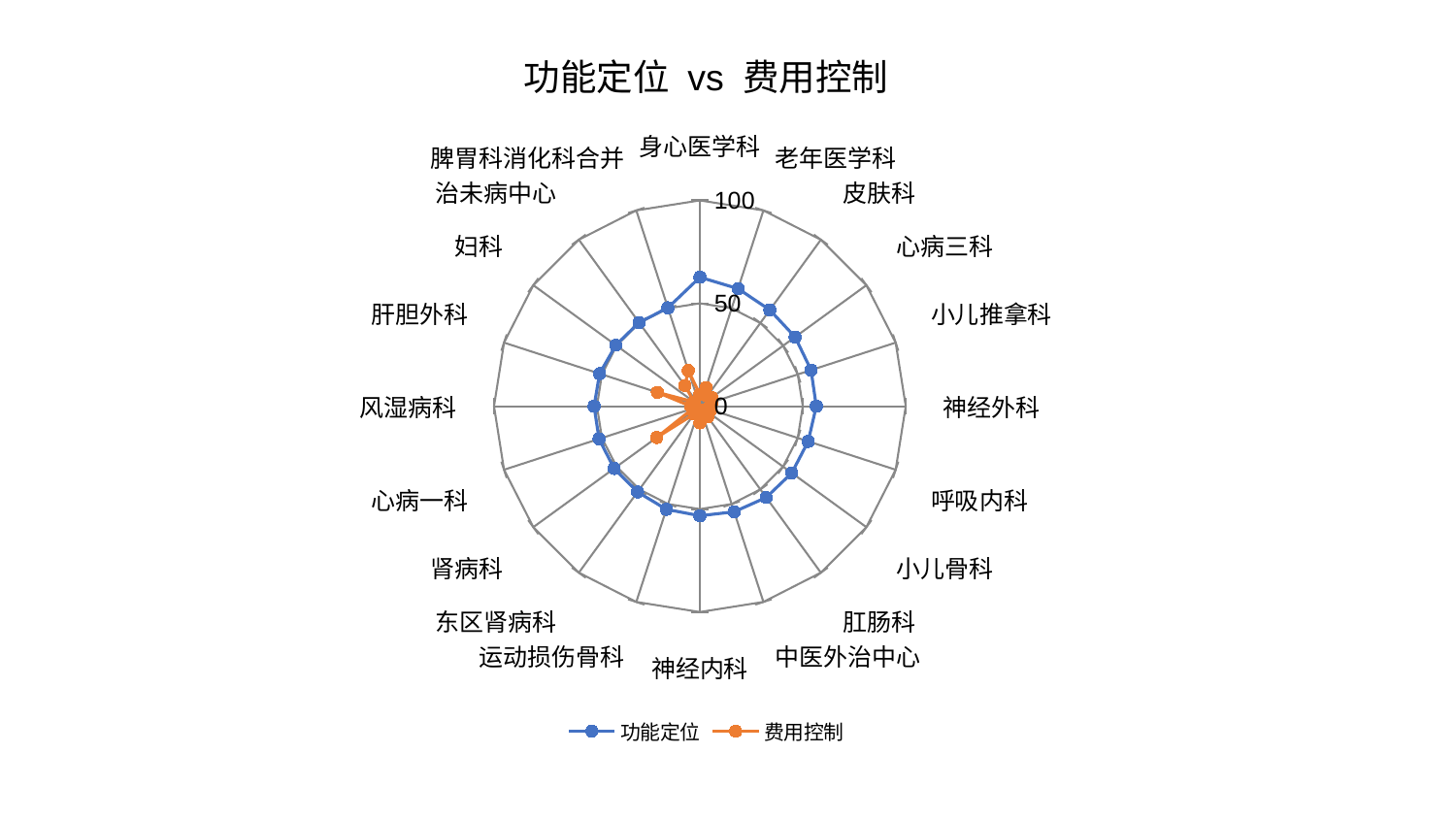

### Chart: 功能定位 vs 费用控制

| Category | 功能定位 | 费用控制 |
|---|---|---|
| 身心医学科 | 62.651969930880355 | 5.666449739232434 |
| 老年医学科 | 60.05907478876938 | 9.559228059961196 |
| 皮肤科 | 57.80427016089645 | 6.119602172613776 |
| 心病三科 | 57.19417112395356 | 7.124045329091923 |
| 小儿推拿科 | 56.812692372091 | 6.310826415182936 |
| 神经外科 | 56.560295226599244 | 5.236747092846935 |
| 呼吸内科 | 55.3535738374167 | 5.603877631653671 |
| 小儿骨科 | 55.203399511167724 | 2.972230264356832 |
| 肛肠科 | 54.847352808612634 | 6.409342394791204 |
| 中医外治中心 | 53.974262819533685 | 5.806240338299192 |
| 神经内科 | 53.252453690688746 | 8.105673157776067 |
| 运动损伤骨科 | 52.71415411717456 | 2.874286572189229 |
| 东区肾病科 | 51.5202468386945 | 4.729718525131668 |
| 肾病科 | 51.49985352128741 | 25.896974700696326 |
| 心病一科 | 51.49938241268815 | 3.4815800148351133 |
| 风湿病科 | 51.37452301038964 | 4.399354958655267 |
| 肝胆外科 | 51.20032771090304 | 21.70591880075134 |
| 妇科 | 50.45560390410994 | 3.472069517249504 |
| 治未病中心 | 50.270564620785976 | 12.36677532898936 |
| 脾胃科消化科合并 | 50.270042261919414 | 18.22412605021536 |
101